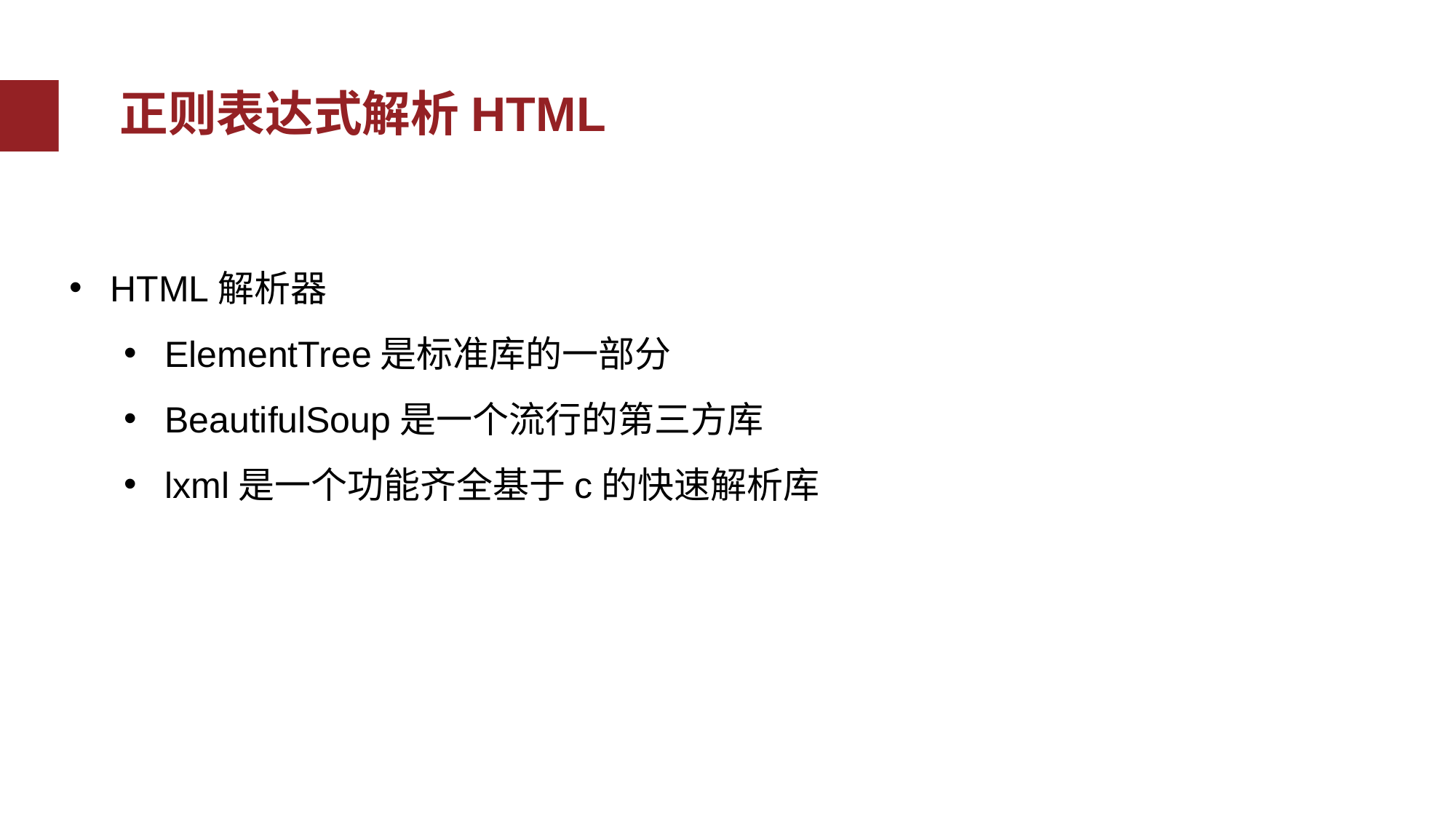

正则表达式解析HTML

错误类型

HTML解析器
ElementTree是标准库的一部分
BeautifulSoup是一个流行的第三方库
lxml是一个功能齐全基于c的快速解析库